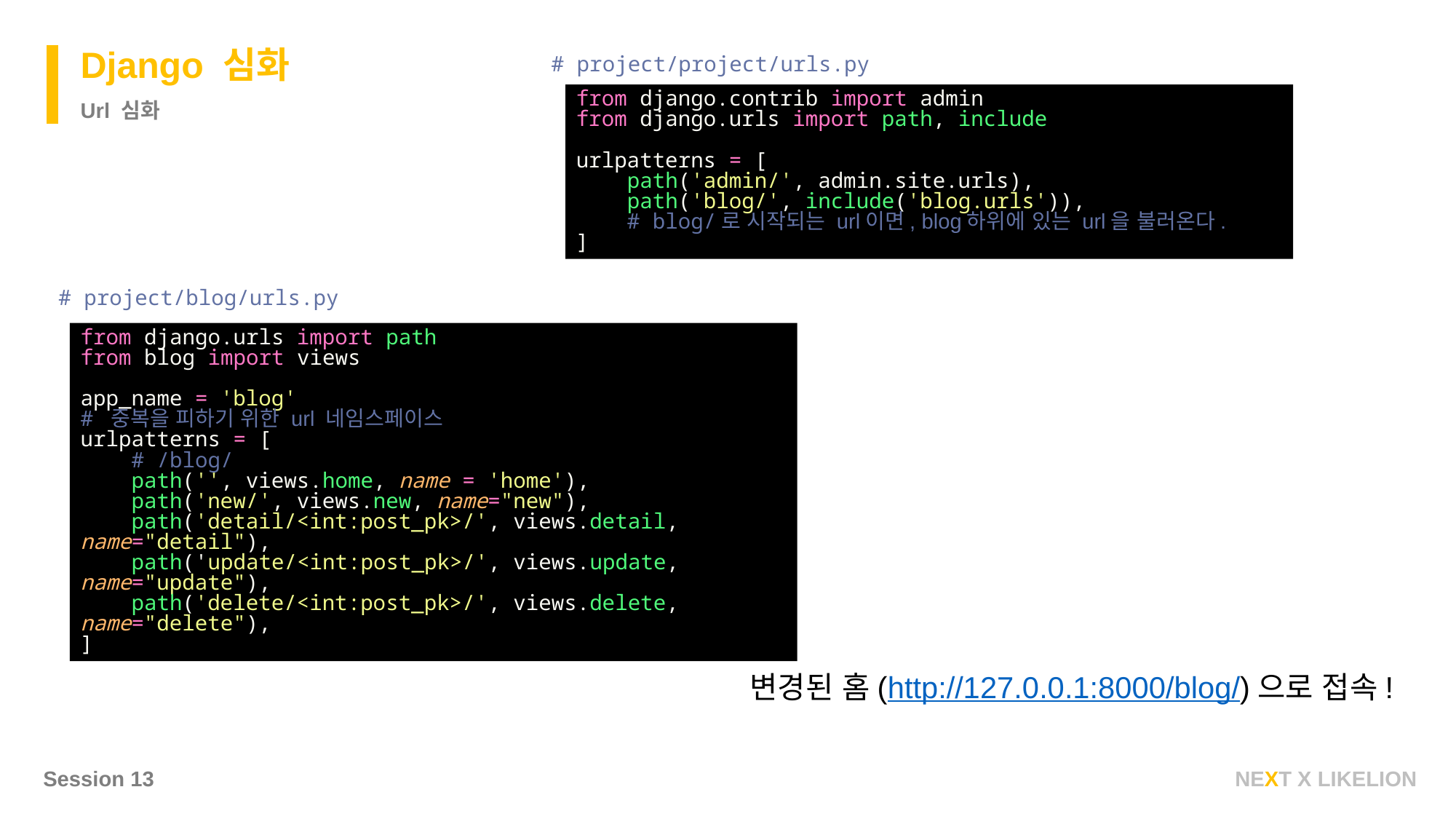

Django 심화
# project/project/urls.py

from django.contrib import admin
from django.urls import path, include

urlpatterns = [
    path('admin/', admin.site.urls),
    path('blog/', include('blog.urls')),
    # blog/로 시작되는 url이면, blog하위에 있는 url을 불러온다.
]
Url 심화
# project/blog/urls.py
from django.urls import path
from blog import views

app_name = 'blog'
# 중복을 피하기 위한 url 네임스페이스
urlpatterns = [
    # /blog/
    path('', views.home, name = 'home'),
    path('new/', views.new, name="new"),
    path('detail/<int:post_pk>/', views.detail, name="detail"),
    path('update/<int:post_pk>/', views.update, name="update"),
    path('delete/<int:post_pk>/', views.delete, name="delete"),
]
변경된 홈(http://127.0.0.1:8000/blog/)으로 접속!
Session 13
NEXT X LIKELION